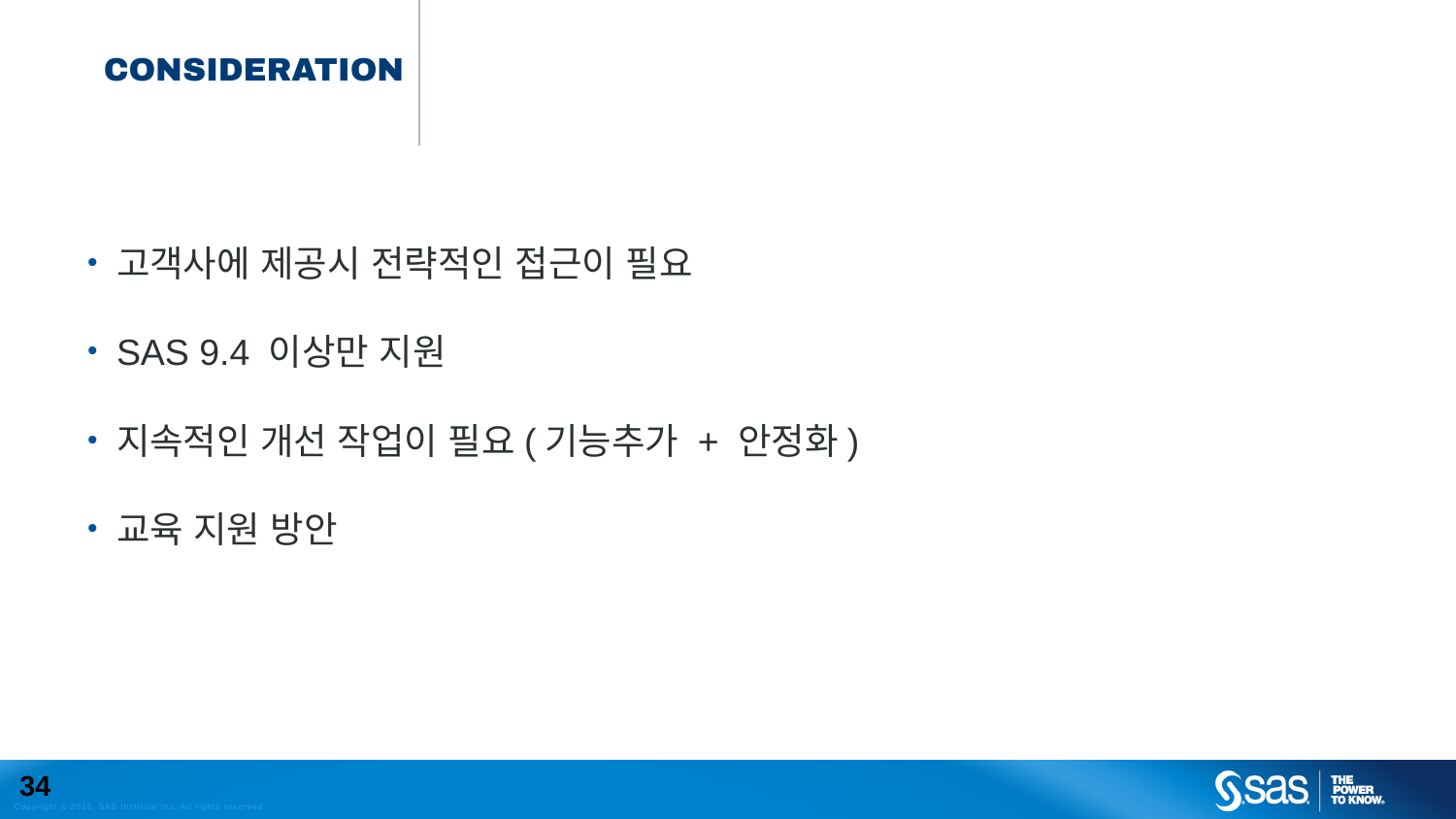

# Consideration
고객사에 제공시 전략적인 접근이 필요
SAS 9.4 이상만 지원
지속적인 개선 작업이 필요(기능추가 + 안정화)
교육 지원 방안